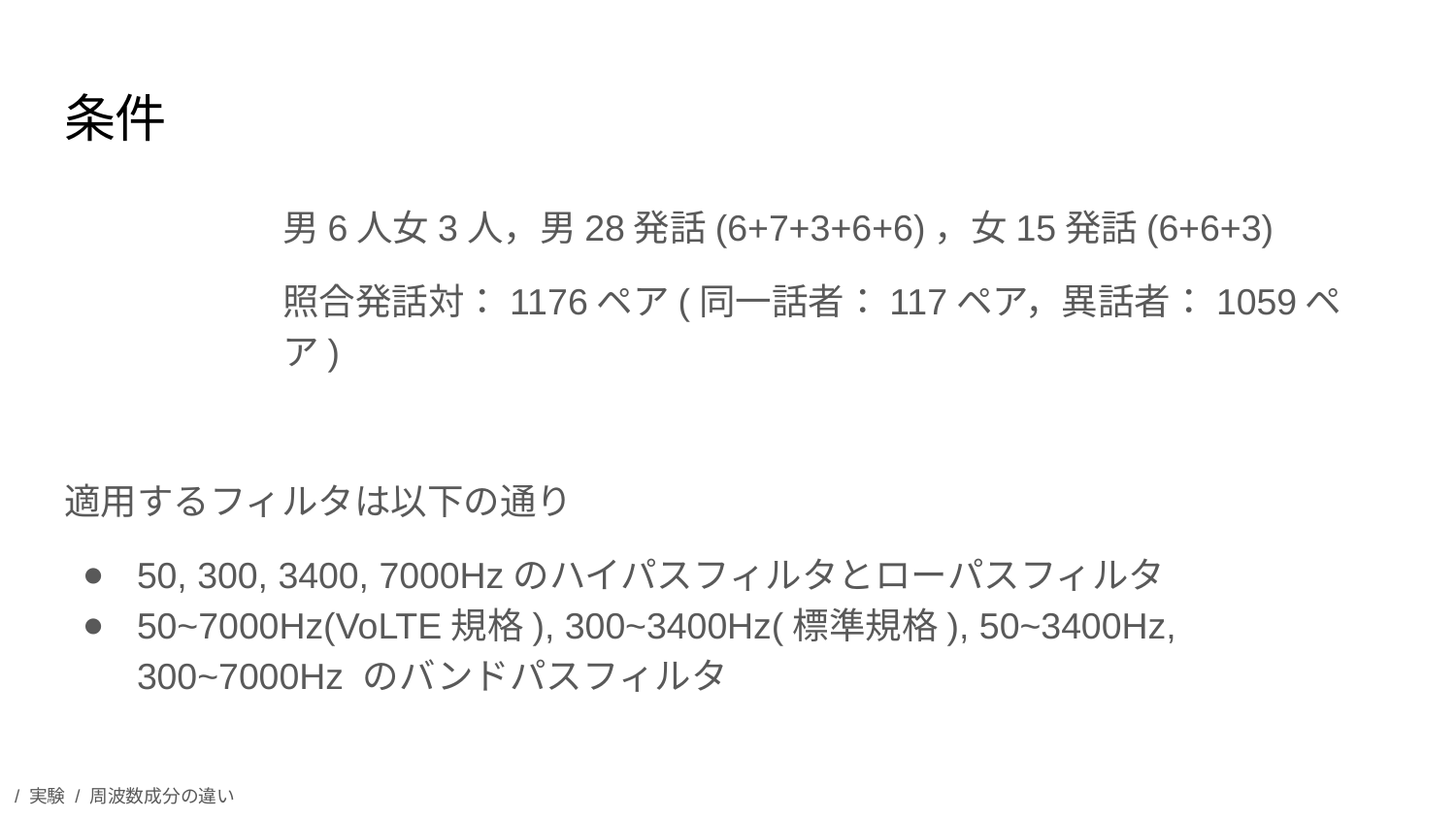

# 条件
男6人女3人，男28発話(6+7+3+6+6)，女15発話(6+6+3)
照合発話対：1176ペア(同一話者：117ペア，異話者：1059ペア)

適用するフィルタは以下の通り
50, 300, 3400, 7000Hzのハイパスフィルタとローパスフィルタ
50~7000Hz(VoLTE規格), 300~3400Hz(標準規格), 50~3400Hz, 300~7000Hz のバンドパスフィルタ
/ 実験 / 周波数成分の違い